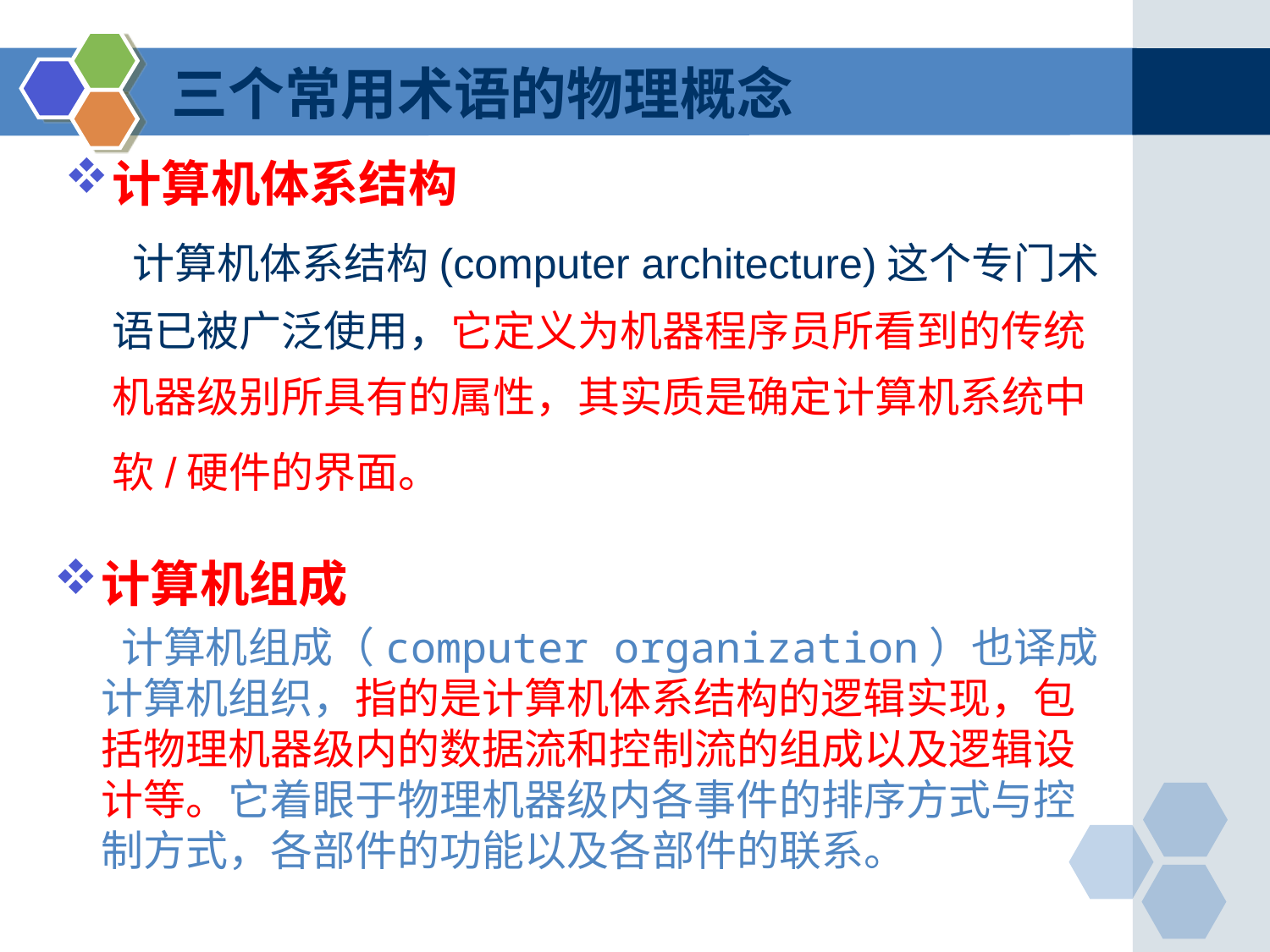

# 三个常用术语的物理概念
计算机体系结构
     计算机体系结构(computer architecture)这个专门术语已被广泛使用，它定义为机器程序员所看到的传统机器级别所具有的属性，其实质是确定计算机系统中软/硬件的界面。

计算机组成
      计算机组成（computer organization）也译成计算机组织，指的是计算机体系结构的逻辑实现，包括物理机器级内的数据流和控制流的组成以及逻辑设计等。它着眼于物理机器级内各事件的排序方式与控制方式，各部件的功能以及各部件的联系。

45